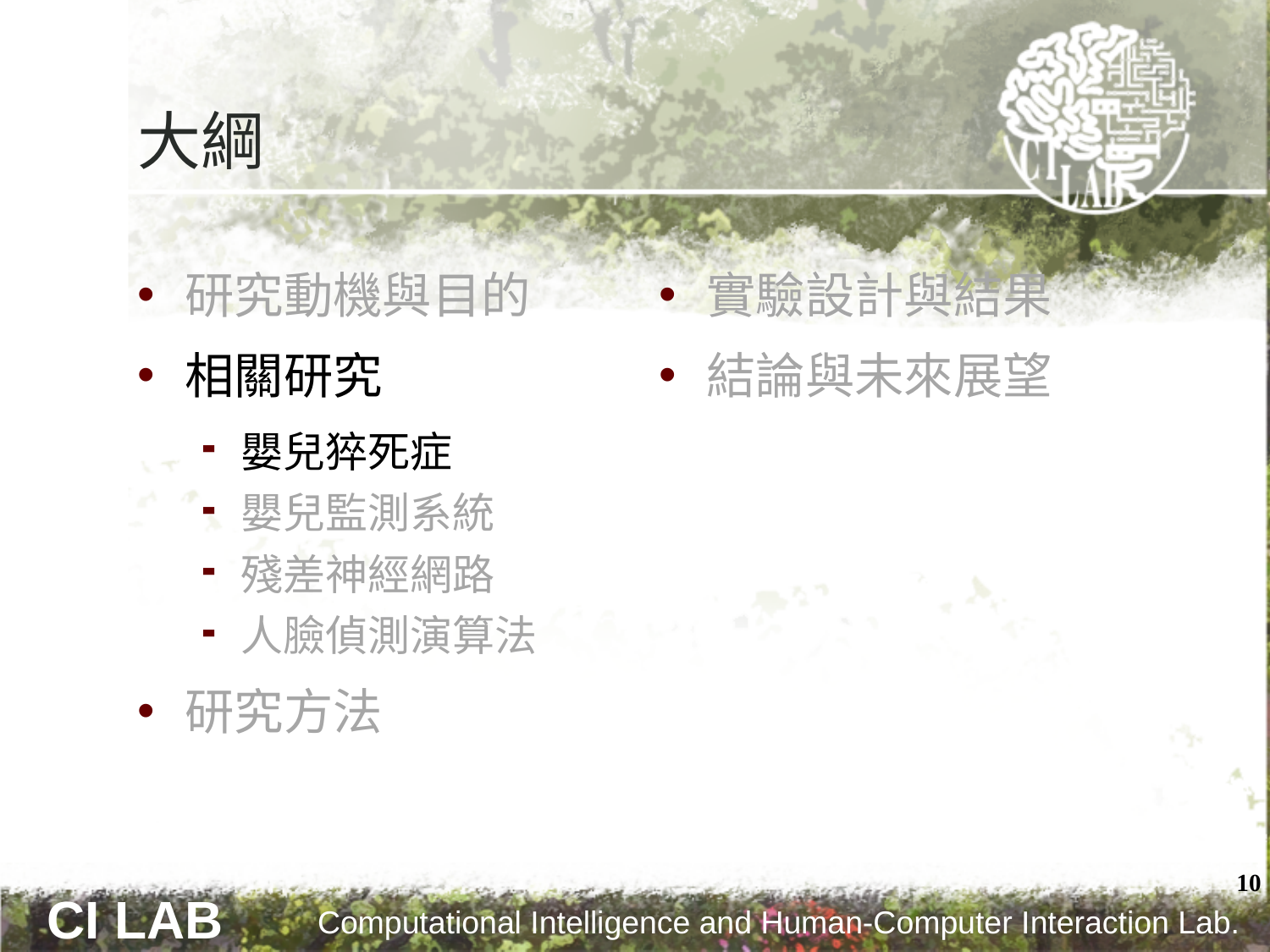

# 大綱
研究動機與目的
相關研究
嬰兒猝死症
嬰兒監測系統
殘差神經網路
人臉偵測演算法
研究方法
實驗設計與結果
結論與未來展望
10